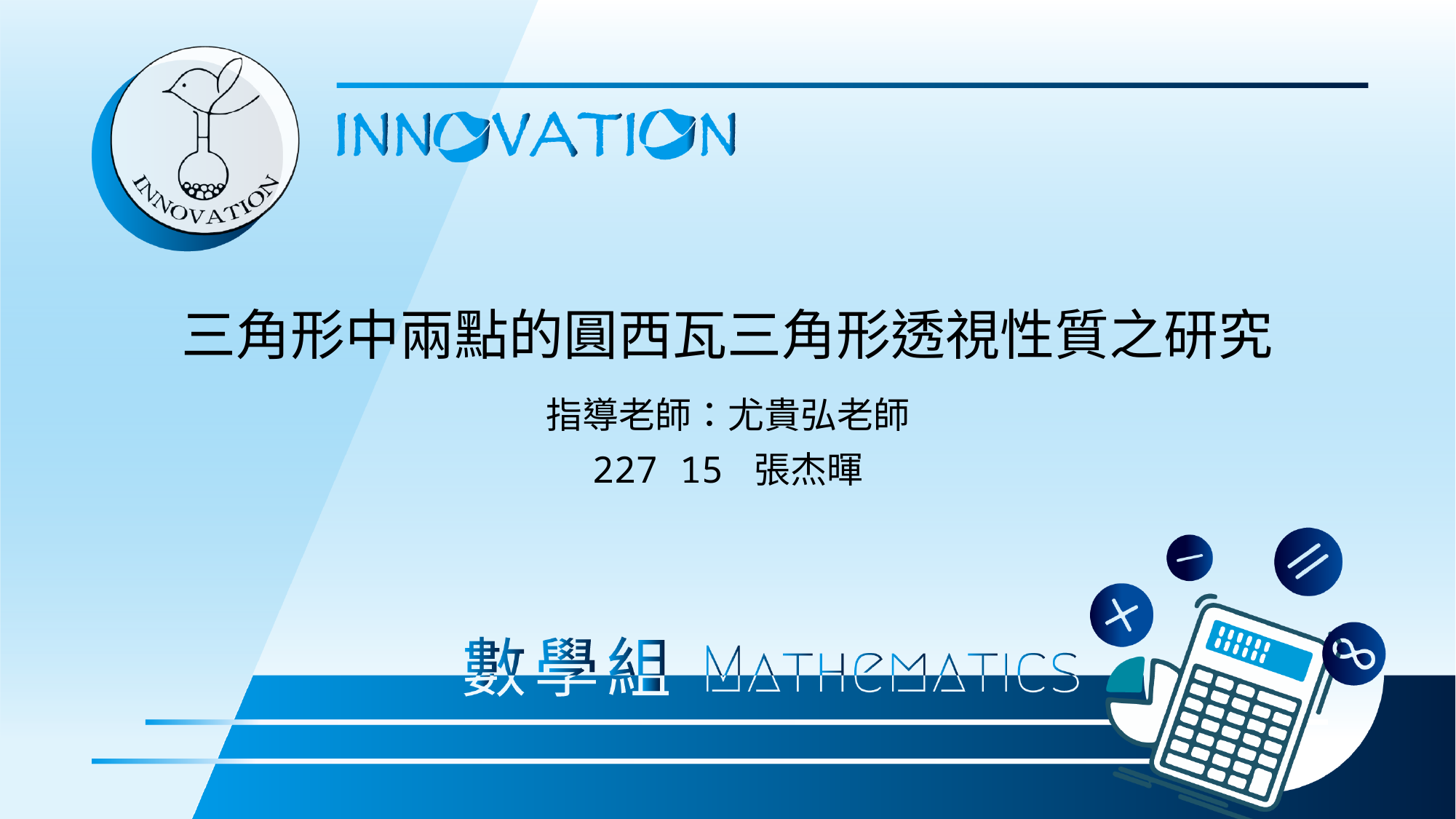

三角形中兩點的圓西瓦三角形透視性質之研究
指導老師：尤貴弘老師
227 15 張杰暉